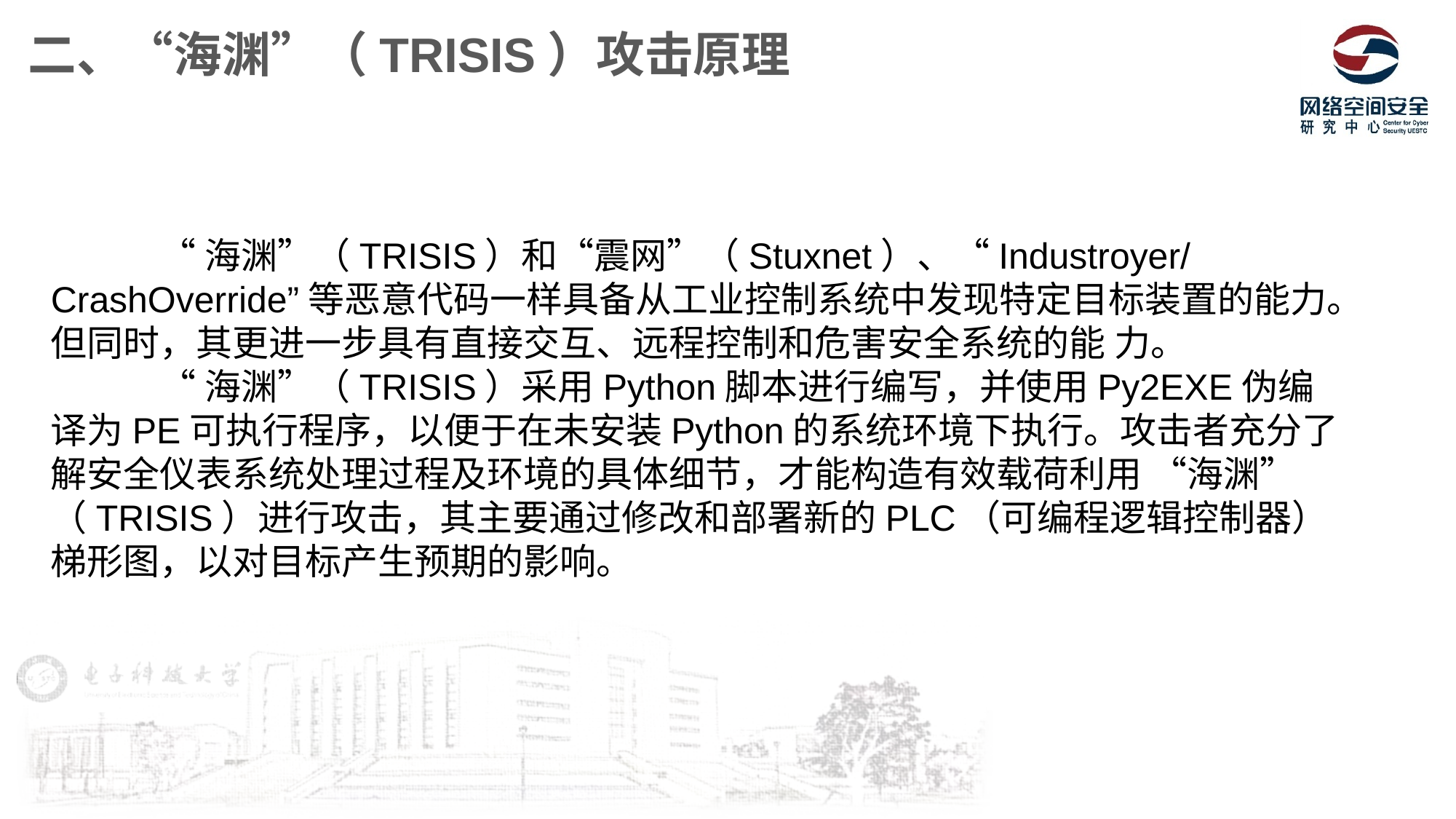

二、“海渊”（TRISIS）攻击原理
	“海渊”（TRISIS）和“震网”（Stuxnet）、“Industroyer/CrashOverride”等恶意代码一样具备从工业控制系统中发现特定目标装置的能力。但同时，其更进一步具有直接交互、远程控制和危害安全系统的能 力。
	“海渊”（TRISIS）采用Python脚本进行编写，并使用Py2EXE伪编译为PE可执行程序，以便于在未安装Python的系统环境下执行。攻击者充分了解安全仪表系统处理过程及环境的具体细节，才能构造有效载荷利用 “海渊”（TRISIS）进行攻击，其主要通过修改和部署新的PLC（可编程逻辑控制器）梯形图，以对目标产生预期的影响。